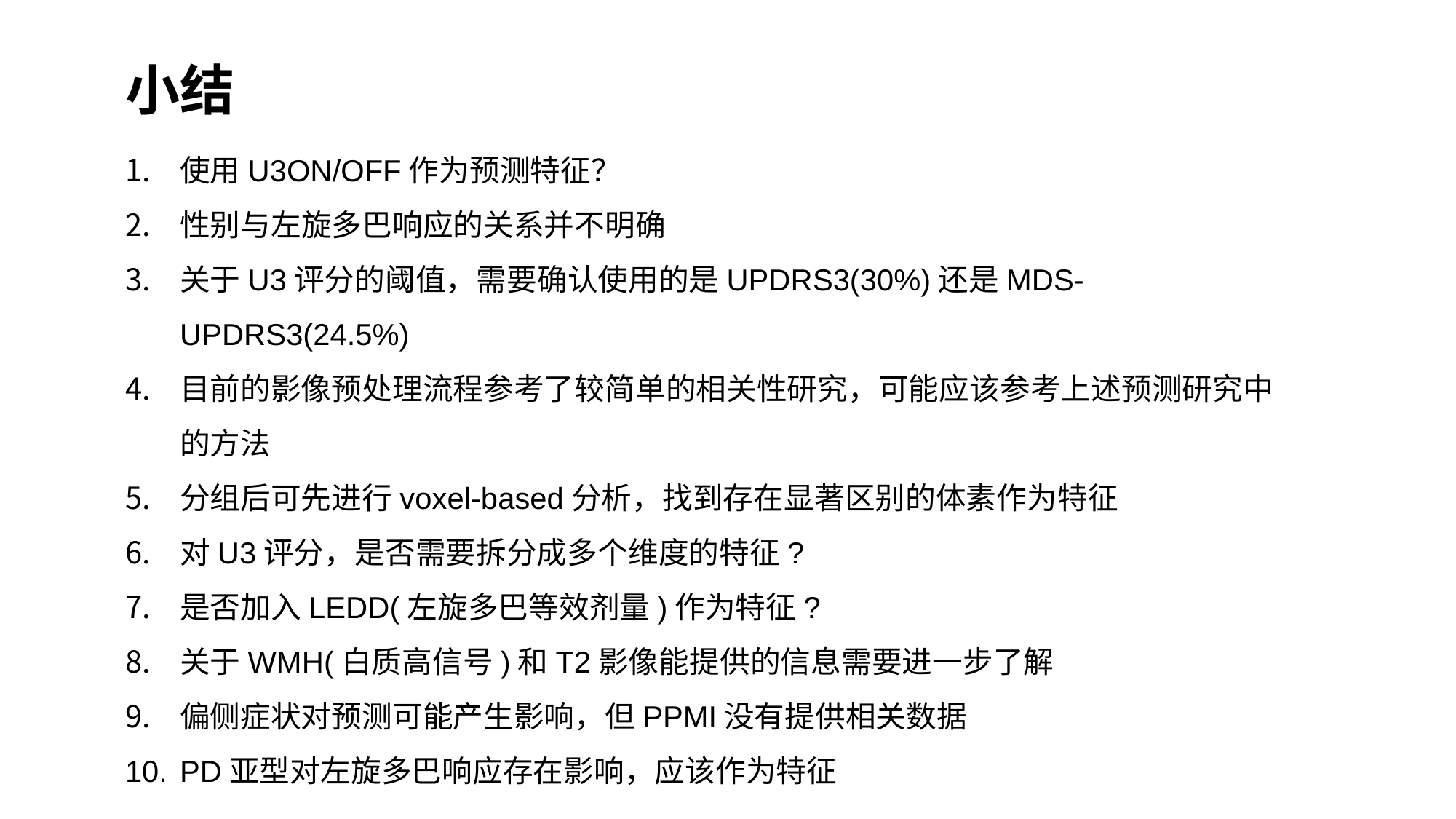

小结
使用U3ON/OFF作为预测特征？
性别与左旋多巴响应的关系并不明确
关于U3评分的阈值，需要确认使用的是UPDRS3(30%)还是MDS-UPDRS3(24.5%)
目前的影像预处理流程参考了较简单的相关性研究，可能应该参考上述预测研究中的方法
分组后可先进行voxel-based分析，找到存在显著区别的体素作为特征
对U3评分，是否需要拆分成多个维度的特征?
是否加入LEDD(左旋多巴等效剂量)作为特征?
关于WMH(白质高信号)和T2影像能提供的信息需要进一步了解
偏侧症状对预测可能产生影响，但PPMI没有提供相关数据
PD亚型对左旋多巴响应存在影响，应该作为特征